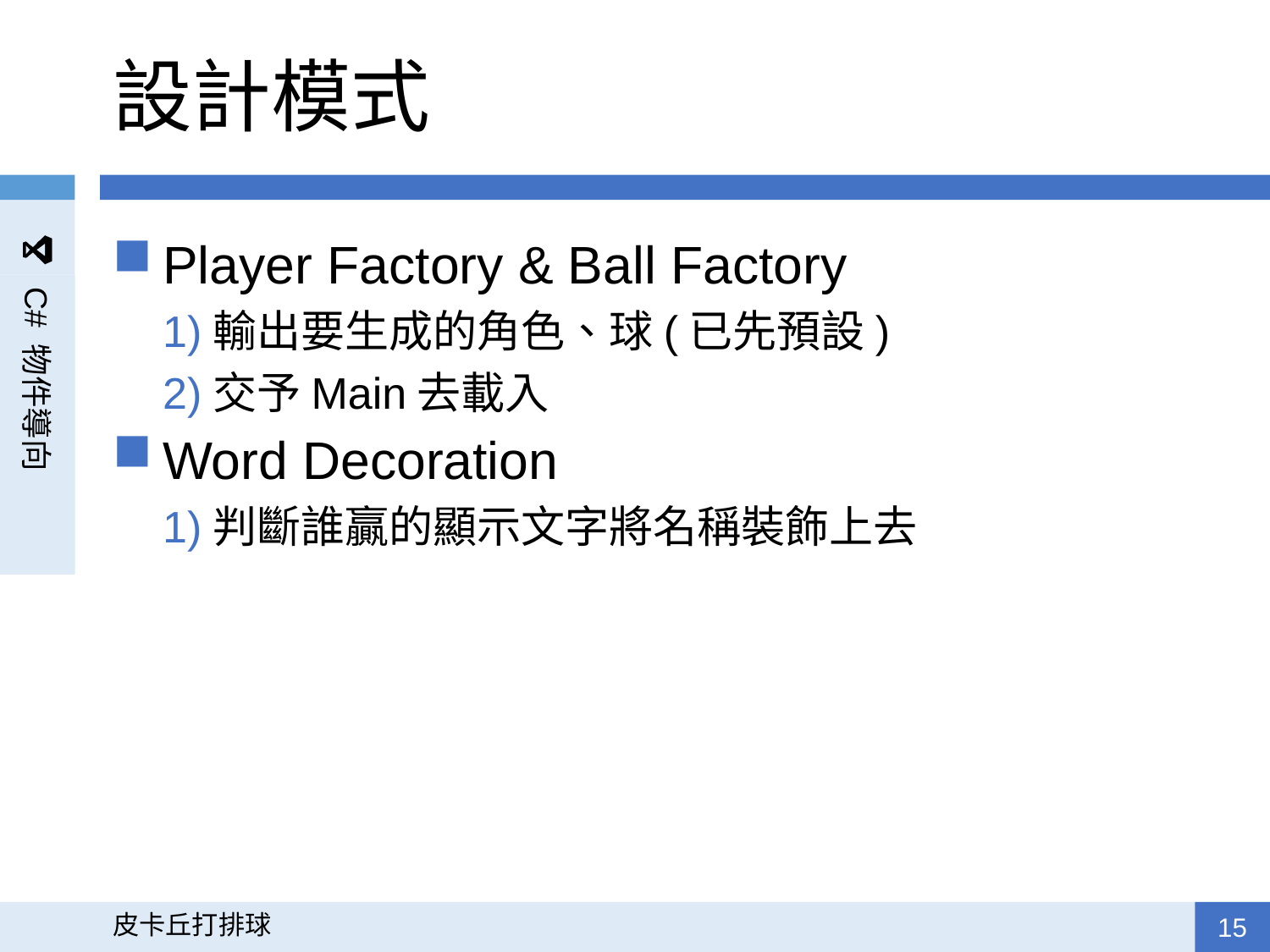

# 設計模式
Player Factory & Ball Factory
輸出要生成的角色、球(已先預設)
交予Main去載入
Word Decoration
判斷誰贏的顯示文字將名稱裝飾上去

15
皮卡丘打排球